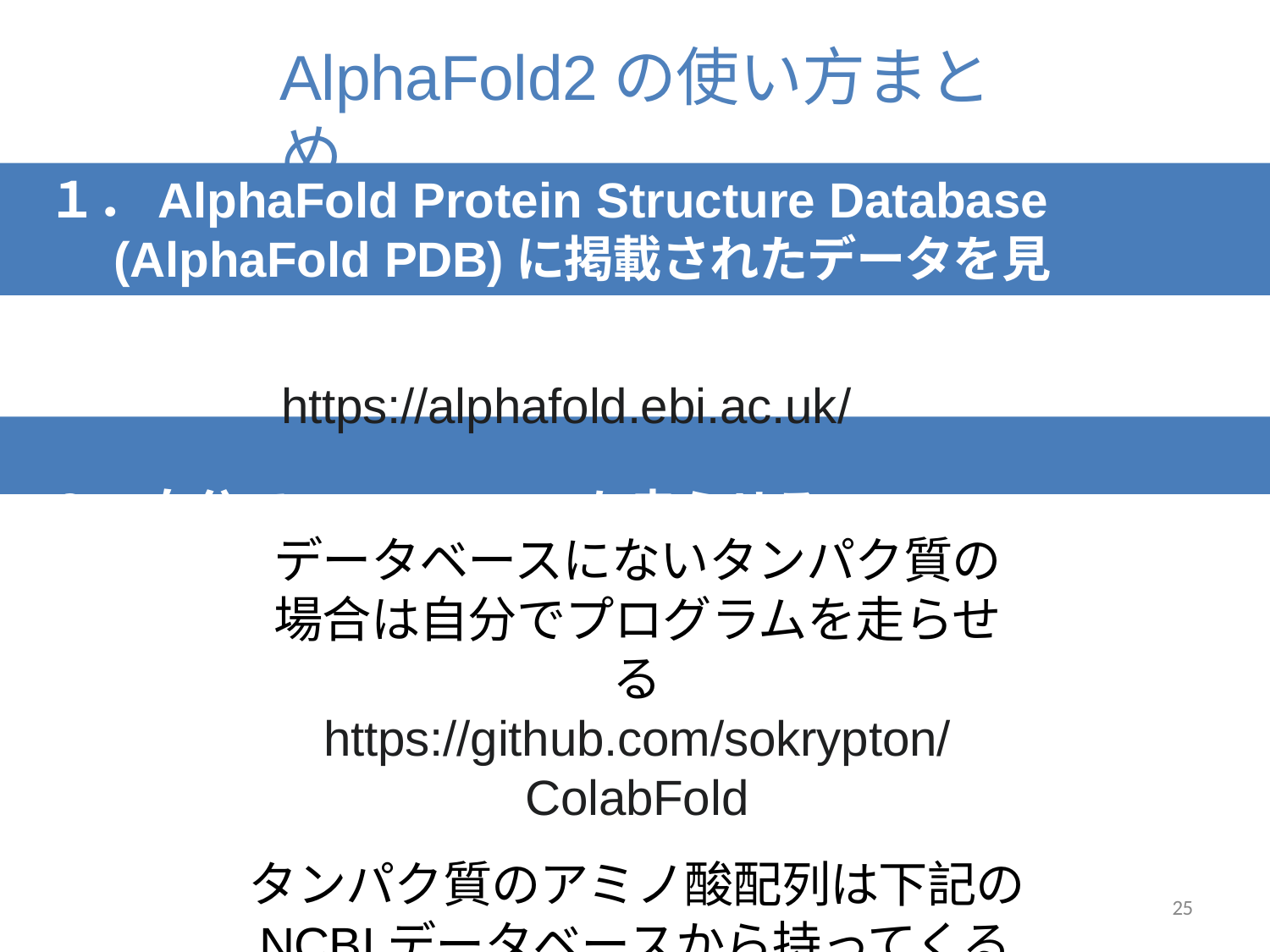

# AlphaFold2の使い方まとめ

１．AlphaFold Protein Structure Database (AlphaFold PDB)に掲載されたデータを見る
https://alphafold.ebi.ac.uk/
２．自分でAlphaFold2を走らせる

データベースにないタンパク質の場合は自分でプログラムを走らせる
https://github.com/sokrypton/ColabFold
タンパク質のアミノ酸配列は下記の NCBIデータベースから持ってくる https://www.ncbi.nlm.nih.gov/protein/
25